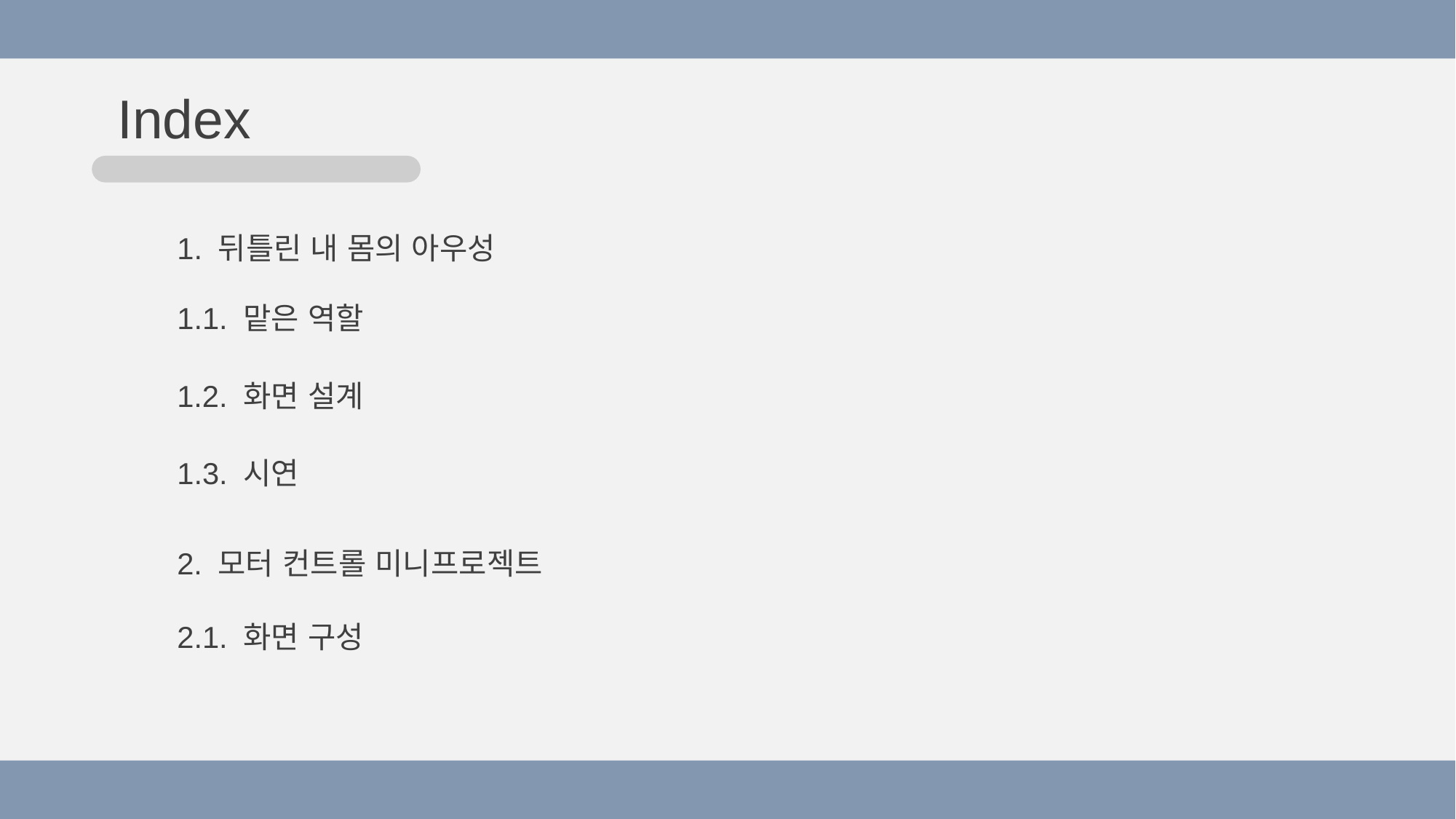

Index

1. 뒤틀린 내 몸의 아우성
1.1. 맡은 역할
1.2. 화면 설계
1.3. 시연
2. 모터 컨트롤 미니프로젝트
2.1. 화면 구성